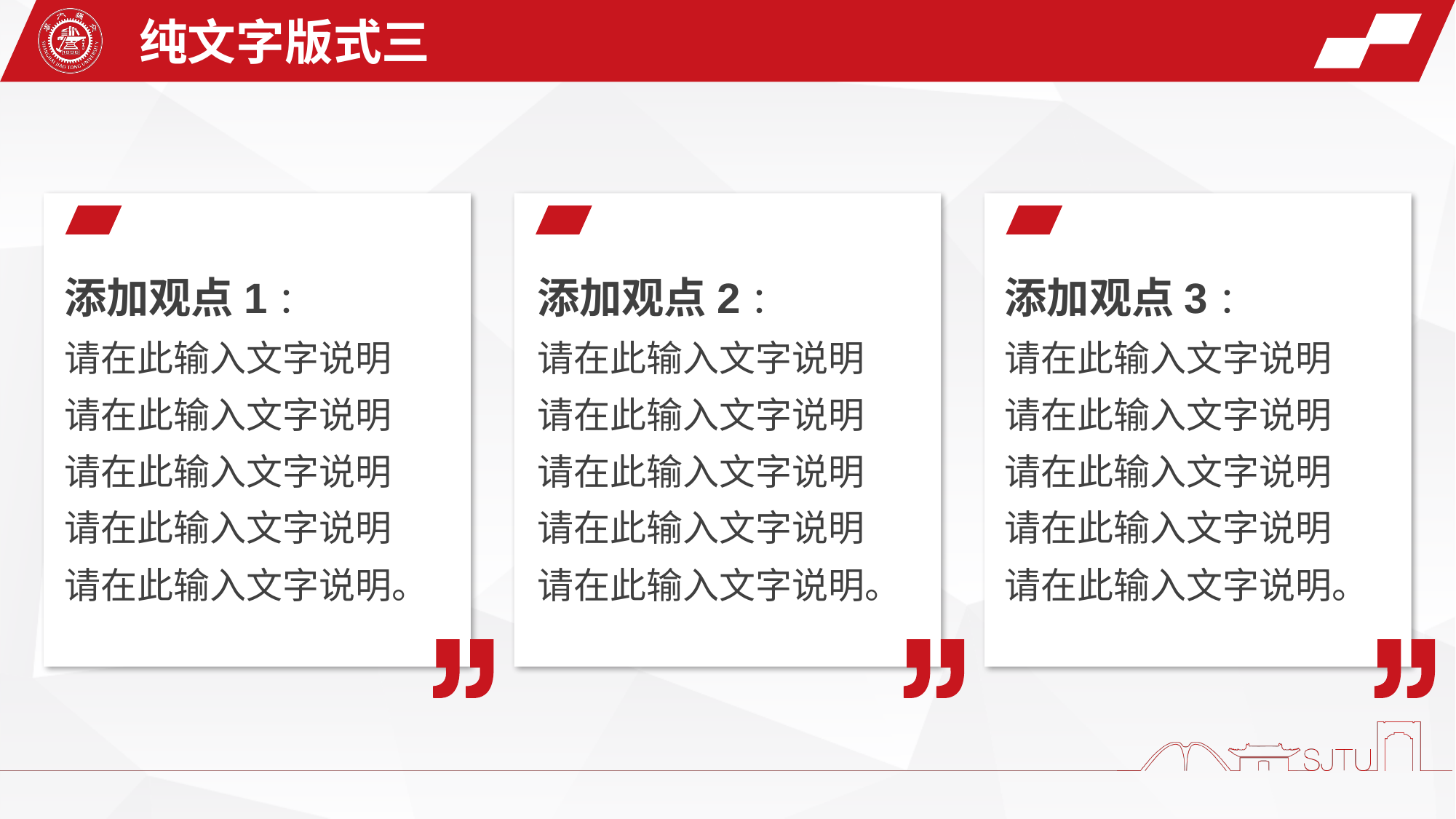

纯文字版式三

添加观点1：
请在此输入文字说明
请在此输入文字说明
请在此输入文字说明
请在此输入文字说明
请在此输入文字说明。
添加观点2：
请在此输入文字说明
请在此输入文字说明
请在此输入文字说明
请在此输入文字说明
请在此输入文字说明。
添加观点3：
请在此输入文字说明
请在此输入文字说明
请在此输入文字说明
请在此输入文字说明
请在此输入文字说明。